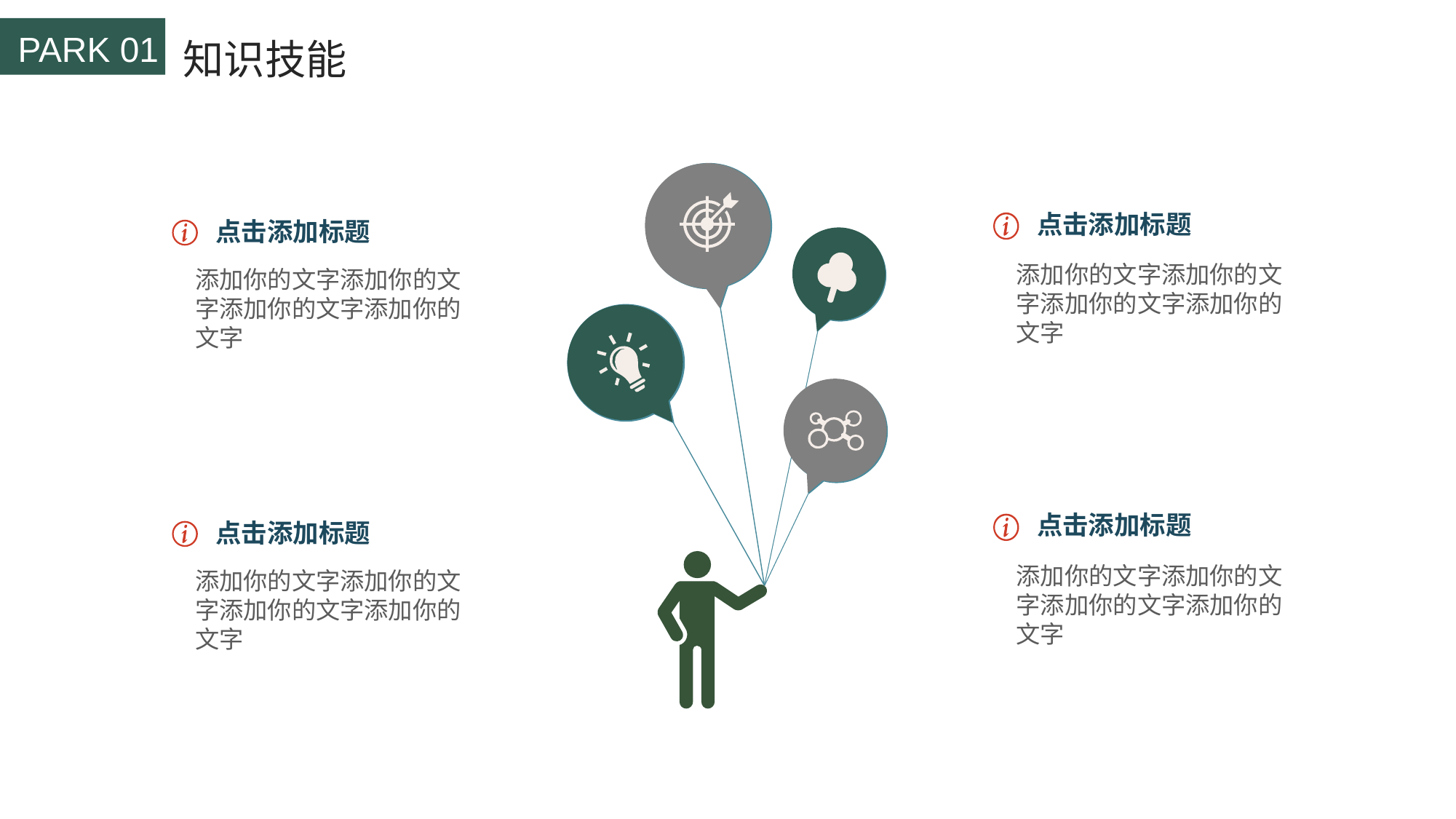

知识技能

点击添加标题

添加你的文字添加你的文字添加你的文字添加你的文字
点击添加标题

添加你的文字添加你的文字添加你的文字添加你的文字
点击添加标题

添加你的文字添加你的文字添加你的文字添加你的文字
点击添加标题

添加你的文字添加你的文字添加你的文字添加你的文字